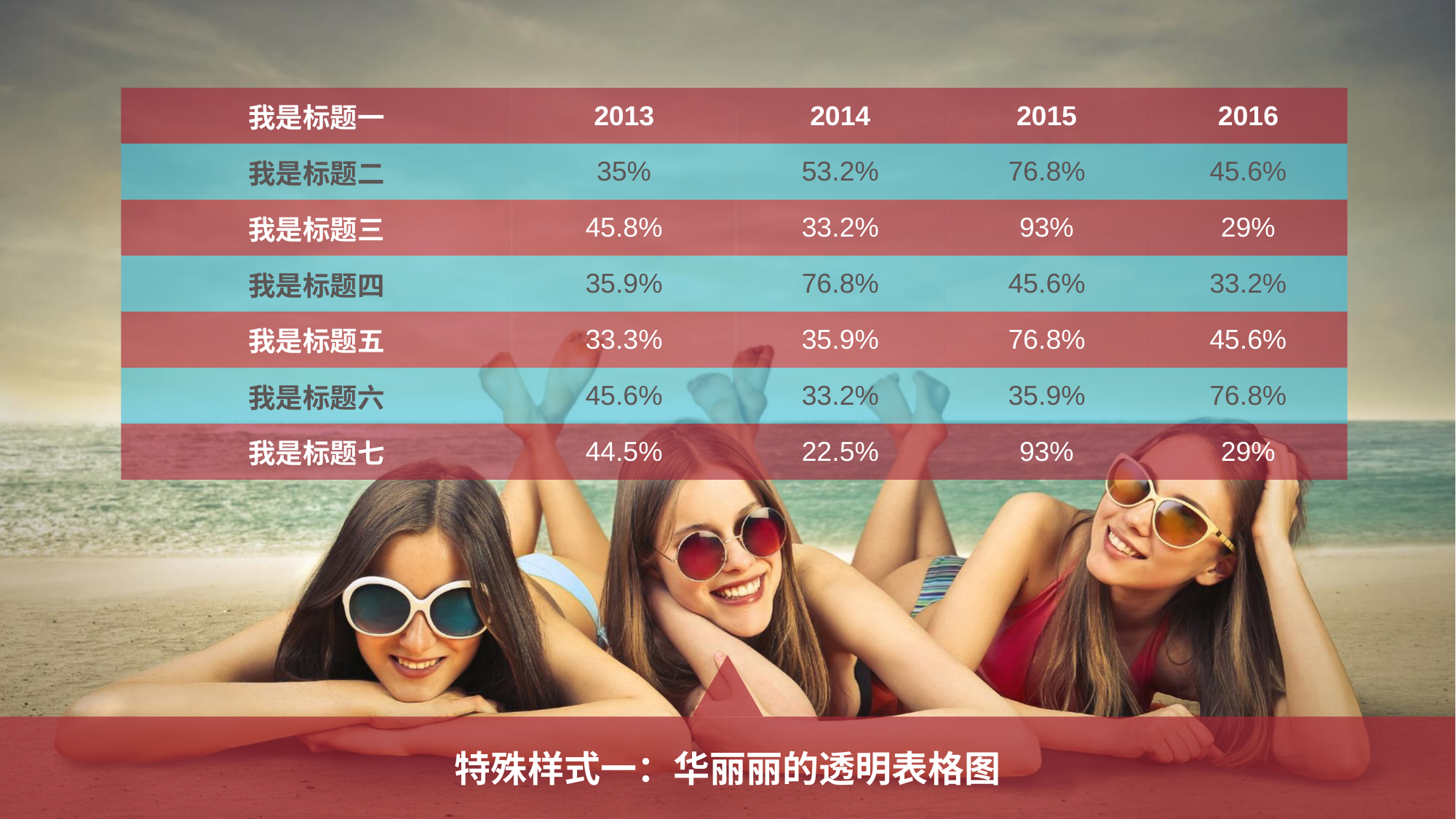

| 我是标题一 | 2013 | 2014 | 2015 | 2016 |
| --- | --- | --- | --- | --- |
| 我是标题二 | 35% | 53.2% | 76.8% | 45.6% |
| 我是标题三 | 45.8% | 33.2% | 93% | 29% |
| 我是标题四 | 35.9% | 76.8% | 45.6% | 33.2% |
| 我是标题五 | 33.3% | 35.9% | 76.8% | 45.6% |
| 我是标题六 | 45.6% | 33.2% | 35.9% | 76.8% |
| 我是标题七 | 44.5% | 22.5% | 93% | 29% |

特殊样式一：华丽丽的透明表格图